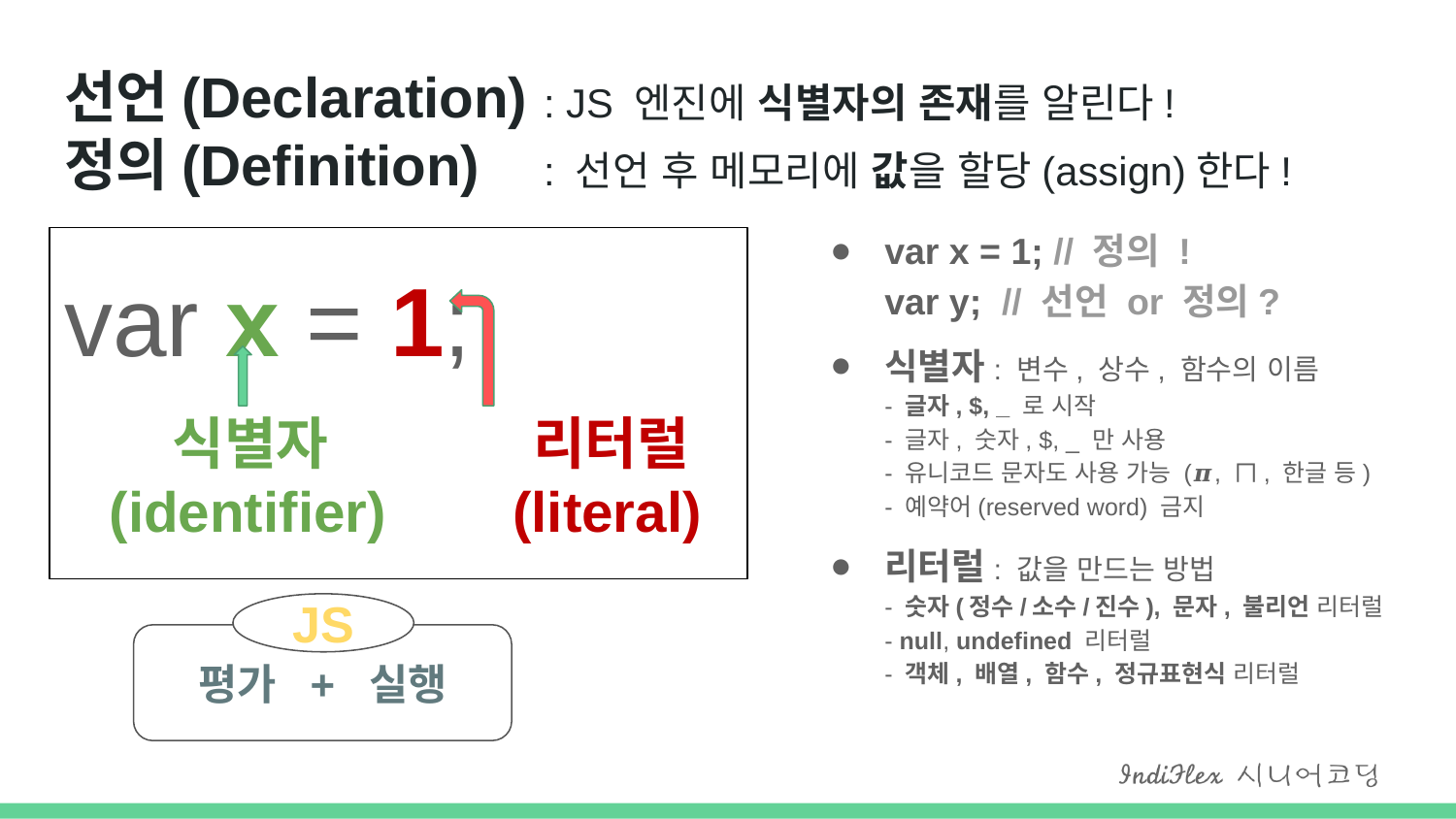

# 선언(Declaration) : JS 엔진에 식별자의 존재를 알린다! 정의(Definition)    : 선언 후 메모리에 값을 할당(assign)한다!
var x = 1; // 정의 !
var y;  // 선언 or 정의?
식별자: 변수, 상수, 함수의 이름
- 글자, $, _ 로 시작
- 글자, 숫자, $, _ 만 사용
- 유니코드 문자도 사용 가능 (𝝅, ㄇ, 한글 등)
- 예약어(reserved word) 금지
리터럴: 값을 만드는 방법
- 숫자(정수/소수/진수), 문자, 불리언 리터럴
- null, undefined 리터럴
- 객체, 배열, 함수, 정규표현식 리터럴
var x = 1;
      식별자             리터럴
  (identifier)        (literal)

JS
평가  +  실행